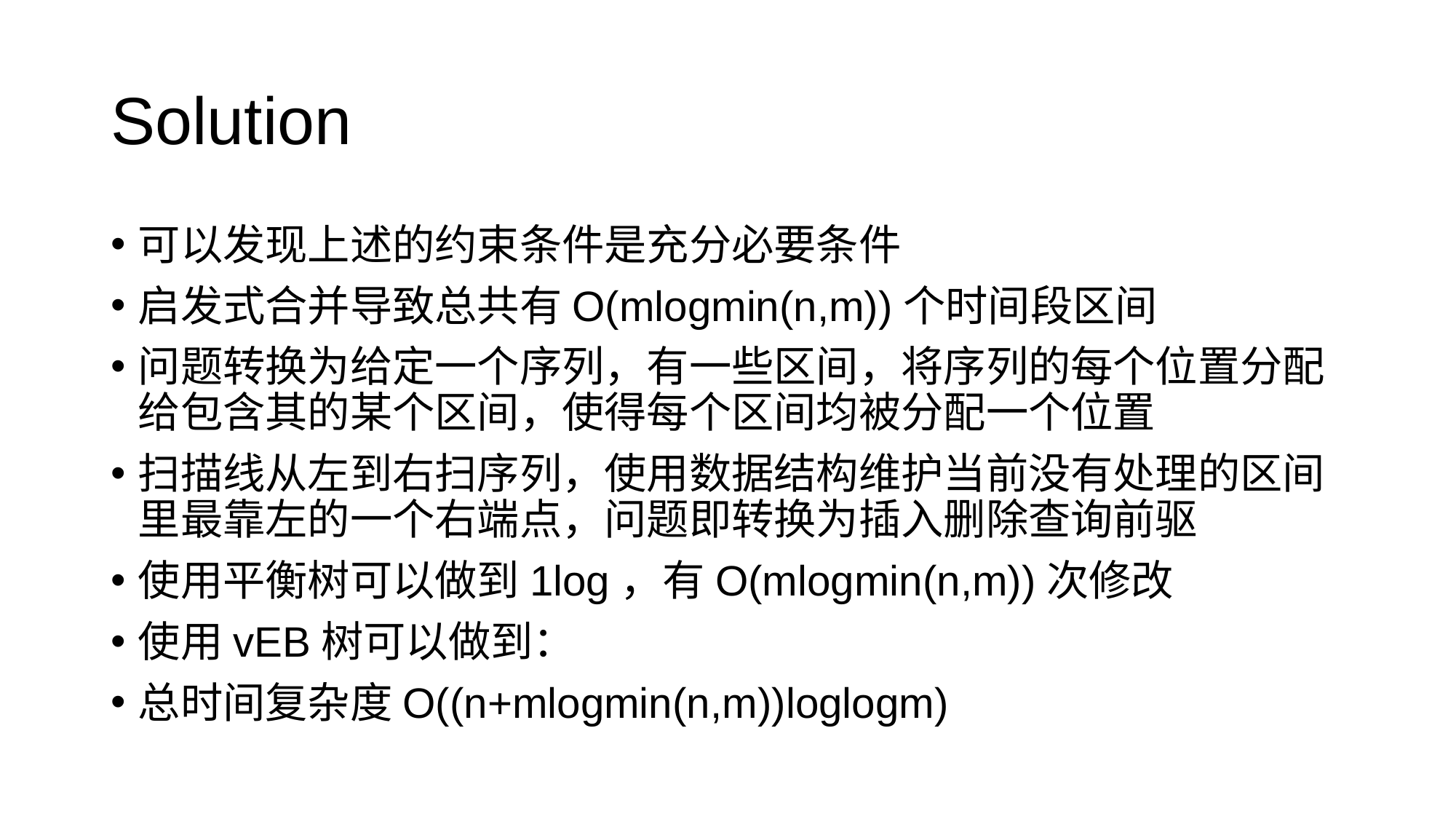

# Solution
可以发现上述的约束条件是充分必要条件
启发式合并导致总共有O(mlogmin(n,m))个时间段区间
问题转换为给定一个序列，有一些区间，将序列的每个位置分配给包含其的某个区间，使得每个区间均被分配一个位置
扫描线从左到右扫序列，使用数据结构维护当前没有处理的区间里最靠左的一个右端点，问题即转换为插入删除查询前驱
使用平衡树可以做到1log，有O(mlogmin(n,m))次修改
使用vEB树可以做到：
总时间复杂度O((n+mlogmin(n,m))loglogm)